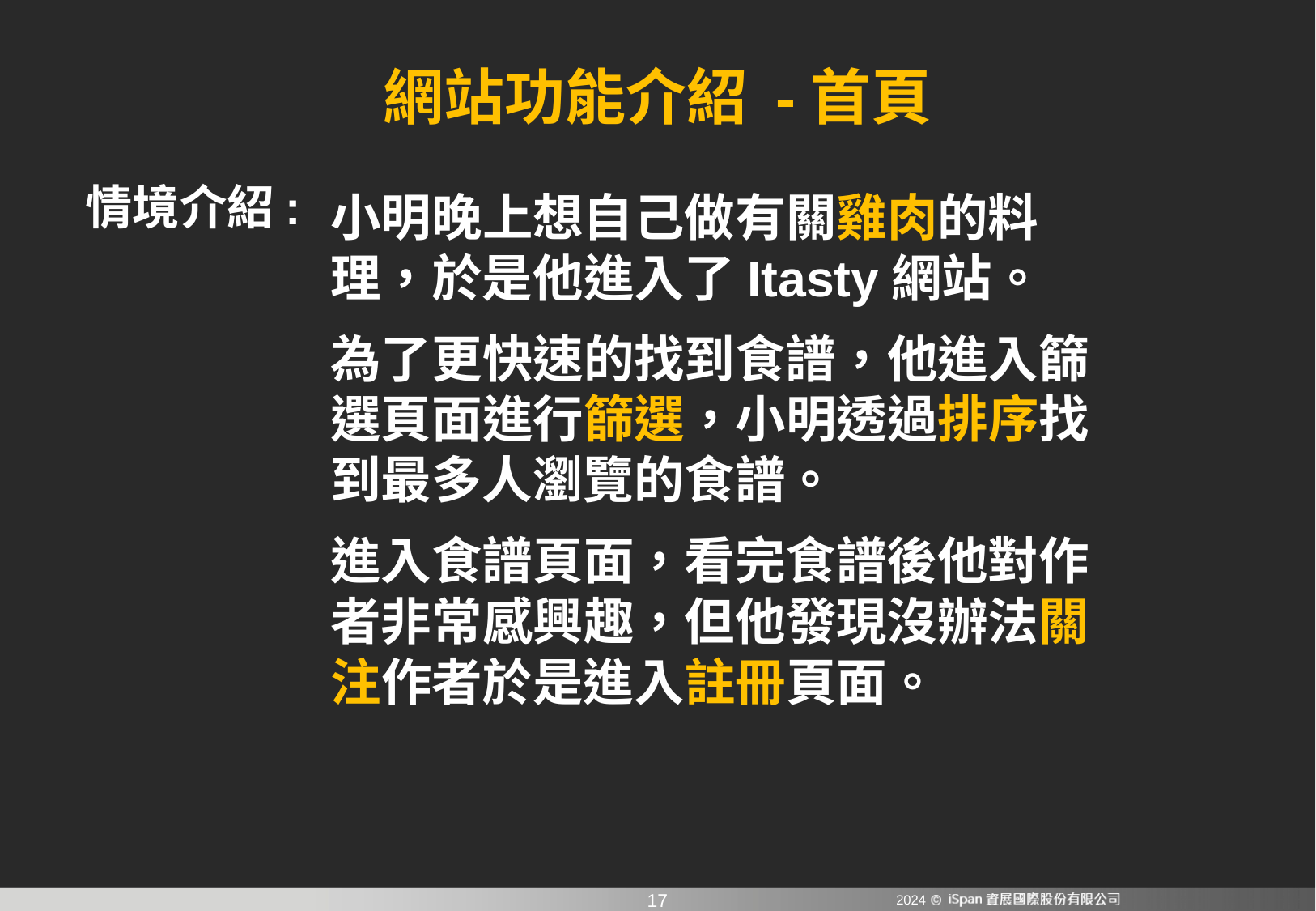

# 網站功能介紹 -首頁
情境介紹:

小明晚上想自己做有關雞肉的料理，於是他進入了Itasty網站。
為了更快速的找到食譜，他進入篩選頁面進行篩選，小明透過排序找到最多人瀏覽的食譜。
進入食譜頁面，看完食譜後他對作者非常感興趣，但他發現沒辦法關注作者於是進入註冊頁面。
2024